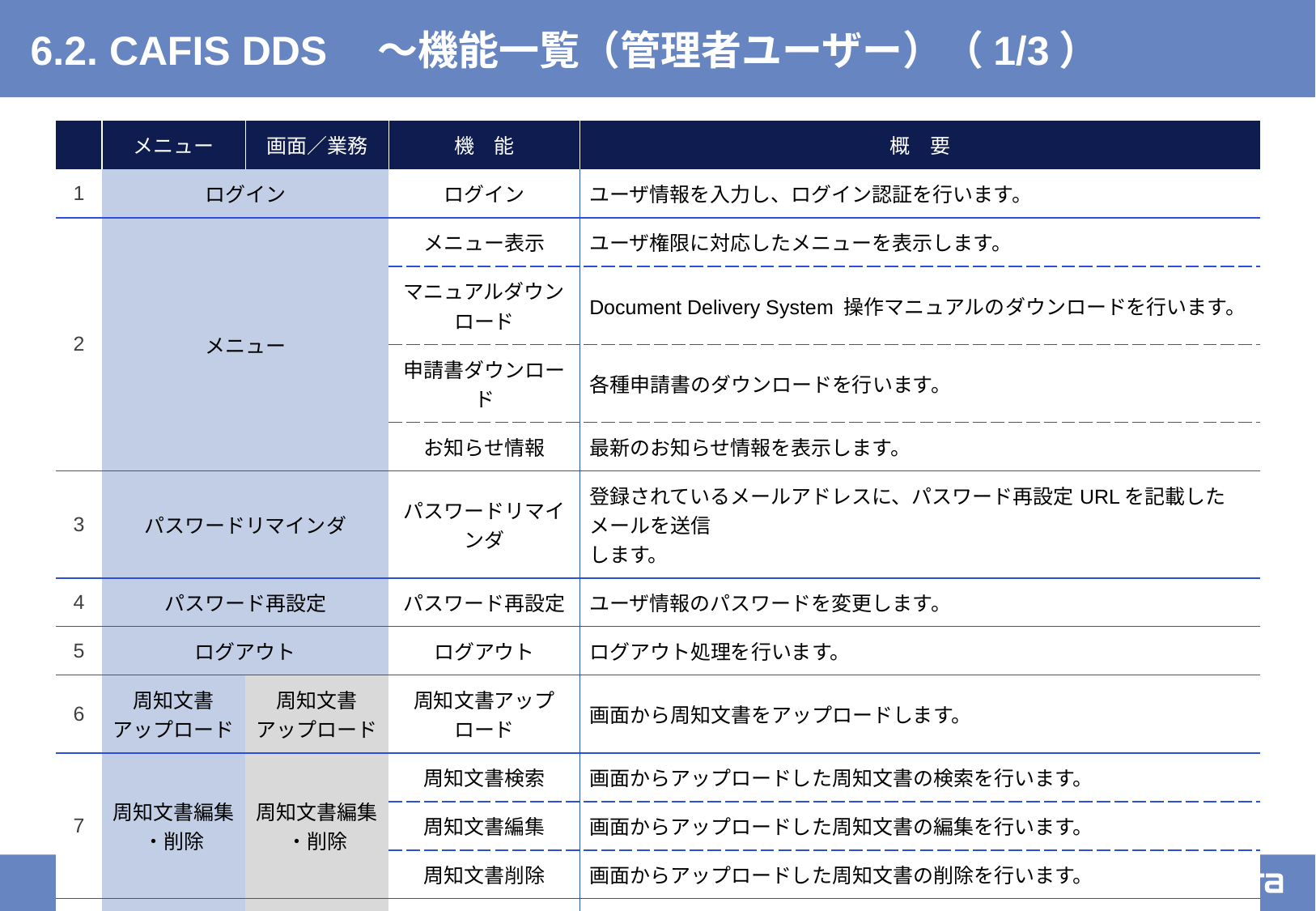

# 6.2. CAFIS DDS　～機能一覧（管理者ユーザー）（1/3）
機能一覧（管理者ユーザー） ①
|  | メニュー | 画面／業務 | 機　能 | 概　要 |
| --- | --- | --- | --- | --- |
| 1 | ログイン |  | ログイン | ユーザ情報を入力し、ログイン認証を行います。 |
| 2 | メニュー |  | メニュー表示 | ユーザ権限に対応したメニューを表示します。 |
|  |  |  | マニュアルダウンロード | Document Delivery System 操作マニュアルのダウンロードを行います。 |
|  |  |  | 申請書ダウンロード | 各種申請書のダウンロードを行います。 |
|  |  |  | お知らせ情報 | 最新のお知らせ情報を表示します。 |
| 3 | パスワードリマインダ |  | パスワードリマインダ | 登録されているメールアドレスに、パスワード再設定URLを記載したメールを送信 します。 |
| 4 | パスワード再設定 |  | パスワード再設定 | ユーザ情報のパスワードを変更します。 |
| 5 | ログアウト |  | ログアウト | ログアウト処理を行います。 |
| 6 | 周知文書 アップロード | 周知文書 アップロード | 周知文書アップロード | 画面から周知文書をアップロードします。 |
| 7 | 周知文書編集 ・削除 | 周知文書編集 ・削除 | 周知文書検索 | 画面からアップロードした周知文書の検索を行います。 |
|  |  |  | 周知文書編集 | 画面からアップロードした周知文書の編集を行います。 |
|  |  |  | 周知文書削除 | 画面からアップロードした周知文書の削除を行います。 |
| 8 | 周知文書照会 | 周知文書照会 | 周知文書照会 | 周知文書の照会（検索）を行います。 |
|  |  | 周知文書一覧 | 周知文書ダウンロード | 周知文書をダウンロードします。 |